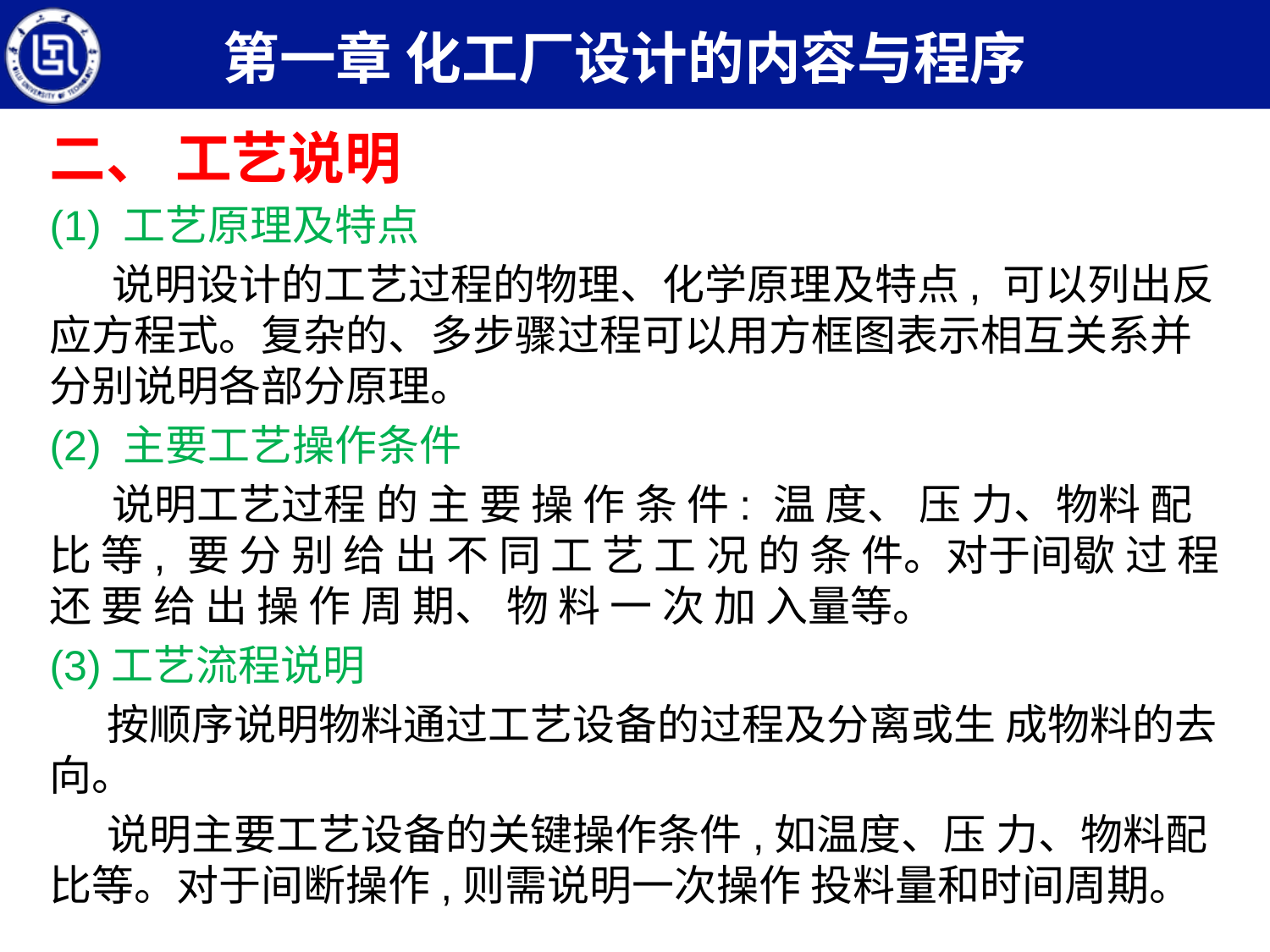

第一章 化工厂设计的内容与程序
二、 工艺说明
(1) 工艺原理及特点
说明设计的工艺过程的物理、化学原理及特点, 可以列出反应方程式。复杂的、多步骤过程可以用方框图表示相互关系并分别说明各部分原理。
(2) 主要工艺操作条件
说明工艺过程 的 主 要 操 作 条 件: 温 度、 压 力、物料 配 比 等, 要 分 别 给 出 不 同 工 艺 工 况 的 条 件。对于间歇 过 程 还 要 给 出 操 作 周 期、 物 料 一 次 加 入量等。
(3)工艺流程说明
     按顺序说明物料通过工艺设备的过程及分离或生 成物料的去向。
     说明主要工艺设备的关键操作条件,如温度、压 力、物料配比等。对于间断操作,则需说明一次操作 投料量和时间周期。